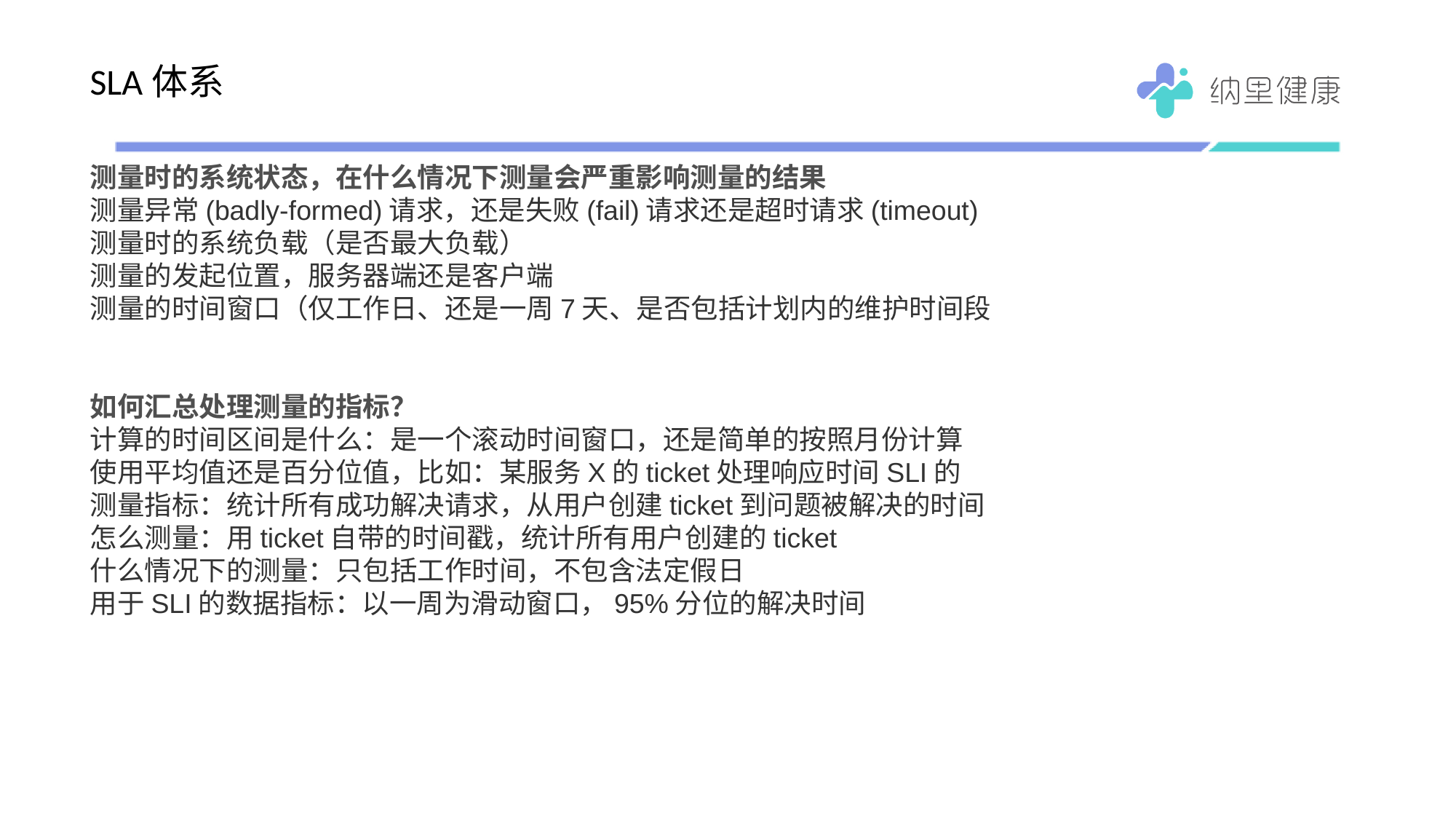

# SLA体系
测量时的系统状态，在什么情况下测量会严重影响测量的结果
测量异常(badly-formed)请求，还是失败(fail)请求还是超时请求(timeout)
测量时的系统负载（是否最大负载）
测量的发起位置，服务器端还是客户端
测量的时间窗口（仅工作日、还是一周7天、是否包括计划内的维护时间段

如何汇总处理测量的指标？
计算的时间区间是什么：是一个滚动时间窗口，还是简单的按照月份计算
使用平均值还是百分位值，比如：某服务X的ticket处理响应时间SLI的
测量指标：统计所有成功解决请求，从用户创建ticket到问题被解决的时间
怎么测量：用ticket自带的时间戳，统计所有用户创建的ticket
什么情况下的测量：只包括工作时间，不包含法定假日
用于SLI的数据指标：以一周为滑动窗口，95%分位的解决时间